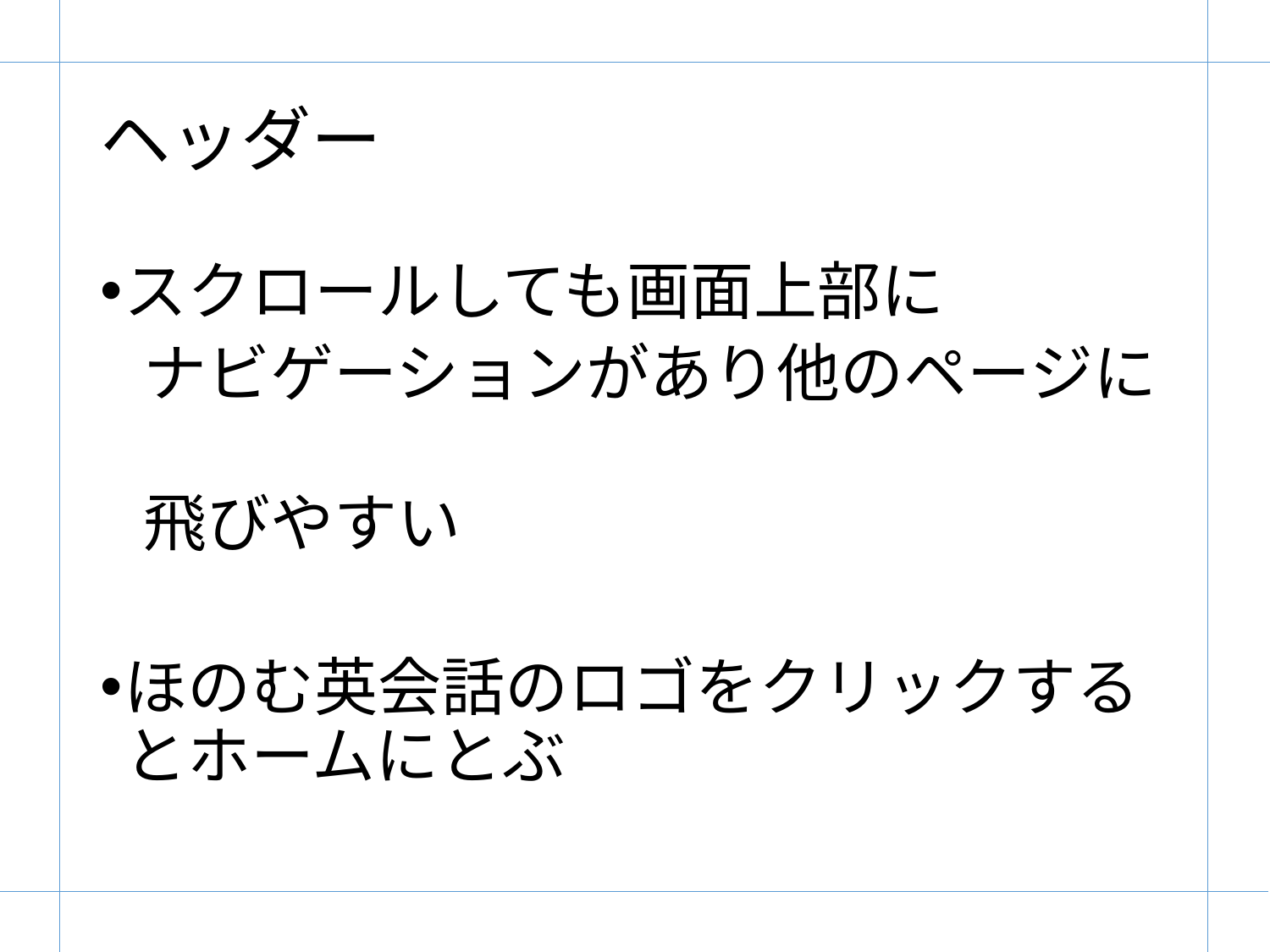

# ヘッダー
スクロールしても画面上部に
  ナビゲーションがあり他のページに
  飛びやすい

ほのむ英会話のロゴをクリックするとホームにとぶ